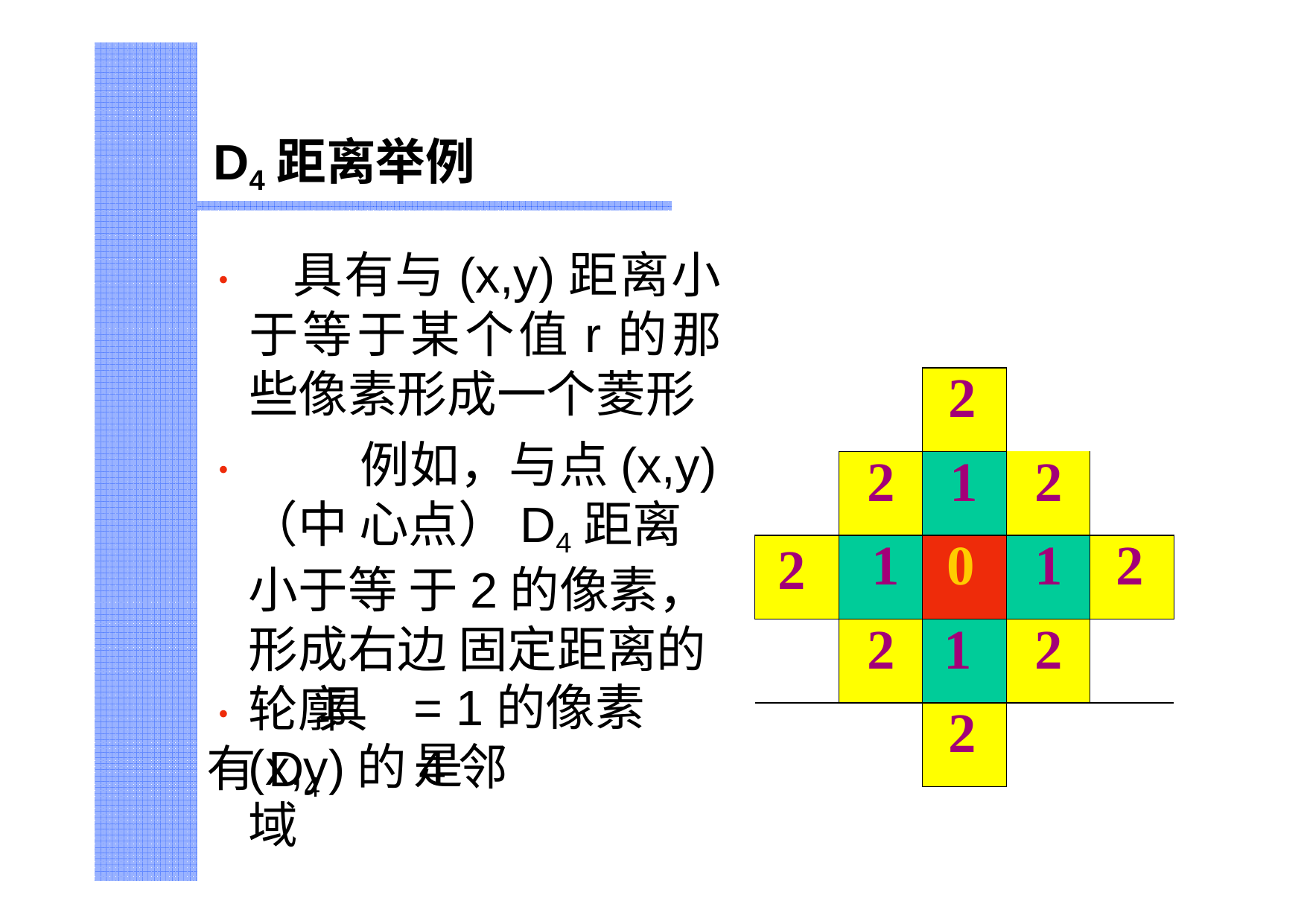

D4距离举例
•  具有与(x,y)距离小于等于某个值r的那些像素形成一个菱形
•	例如，与点(x,y)（中 心点）D4距离小于等 于2的像素，形成右边 固定距离的轮廓
|  |  | 2 |  |  |
| --- | --- | --- | --- | --- |
|  | 2 | 1 | 2 |  |
| 2 | 1 | 0 | 1 | 2 |
|  | 2 | 1 | 2 |  |
|  |  | 2 |  |  |
r
•	具有D4
= 1的像素是
(x,y)的4邻域